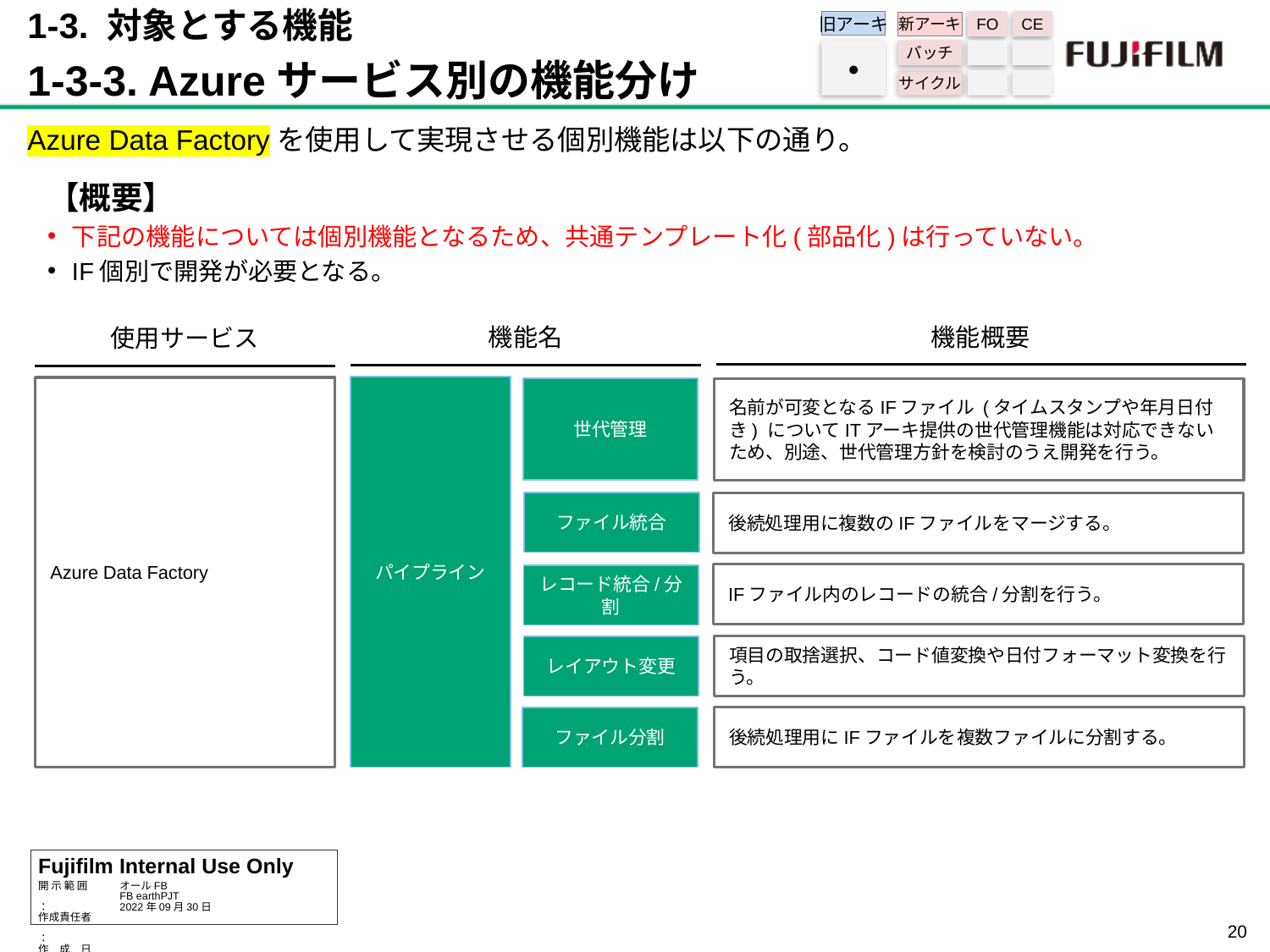

1-3. 対象とする機能
1-3-3. Azureサービス別の機能分け
旧アーキ
FO
CE
新アーキ
バッチ

サイクル

●
Azure Data Factoryを使用して実現させる個別機能は以下の通り。
【概要】
下記の機能については個別機能となるため、共通テンプレート化(部品化)は行っていない。
IF個別で開発が必要となる。

機能概要
機能名
使用サービス
パイプライン
Azure Data Factory
世代管理
名前が可変となるIFファイル (タイムスタンプや年月日付き) についてITアーキ提供の世代管理機能は対応できないため、別途、世代管理方針を検討のうえ開発を行う。
ファイル統合
後続処理用に複数のIFファイルをマージする。
IFファイル内のレコードの統合/分割を行う。
レコード統合/分割
レイアウト変更
項目の取捨選択、コード値変換や日付フォーマット変換を行う。
ファイル分割
後続処理用にIFファイルを複数ファイルに分割する。
20